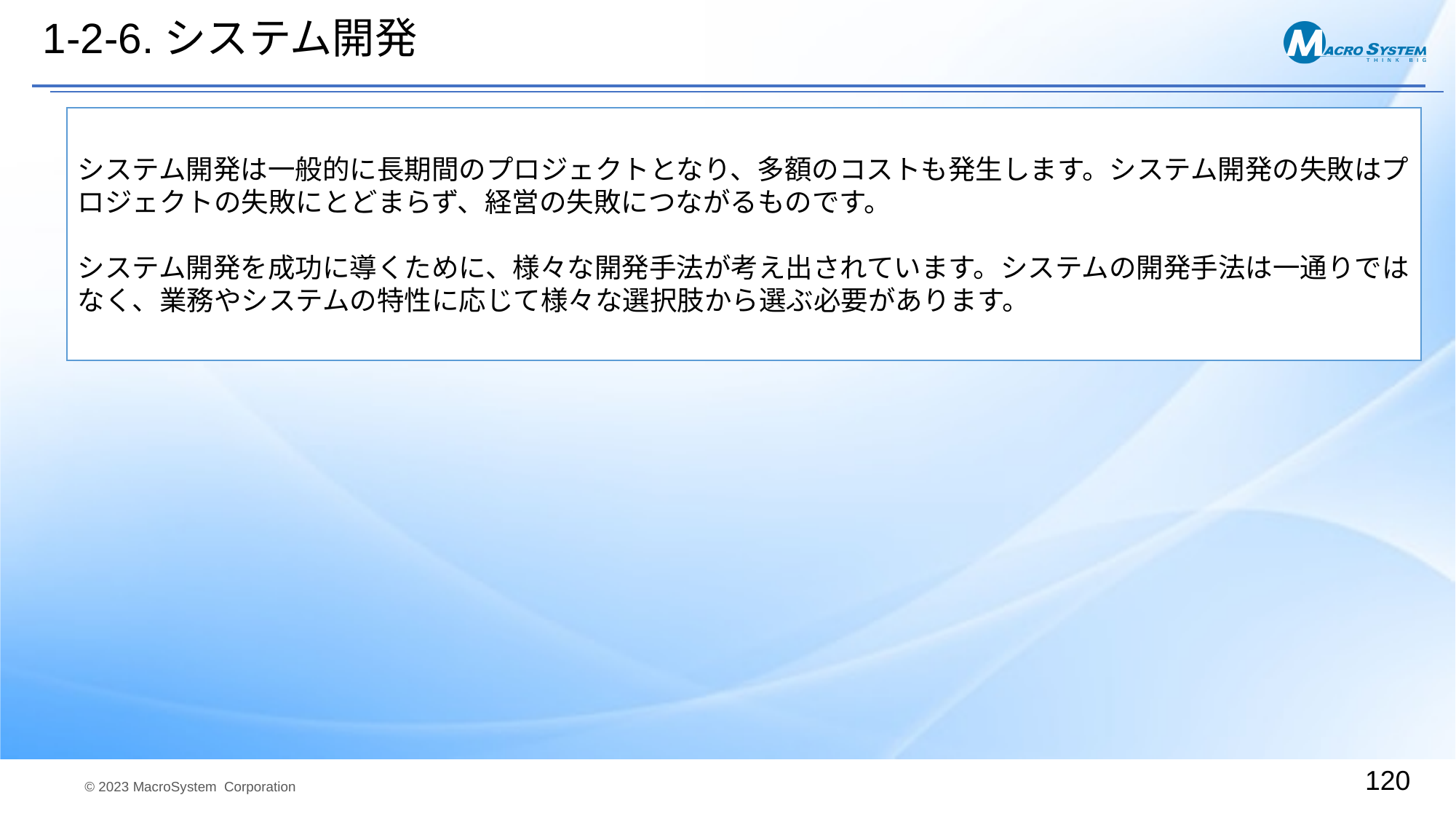

# 1-2-6.システム開発
システム開発は一般的に長期間のプロジェクトとなり、多額のコストも発生します。システム開発の失敗はプロジェクトの失敗にとどまらず、経営の失敗につながるものです。

システム開発を成功に導くために、様々な開発手法が考え出されています。システムの開発手法は一通りではなく、業務やシステムの特性に応じて様々な選択肢から選ぶ必要があります。